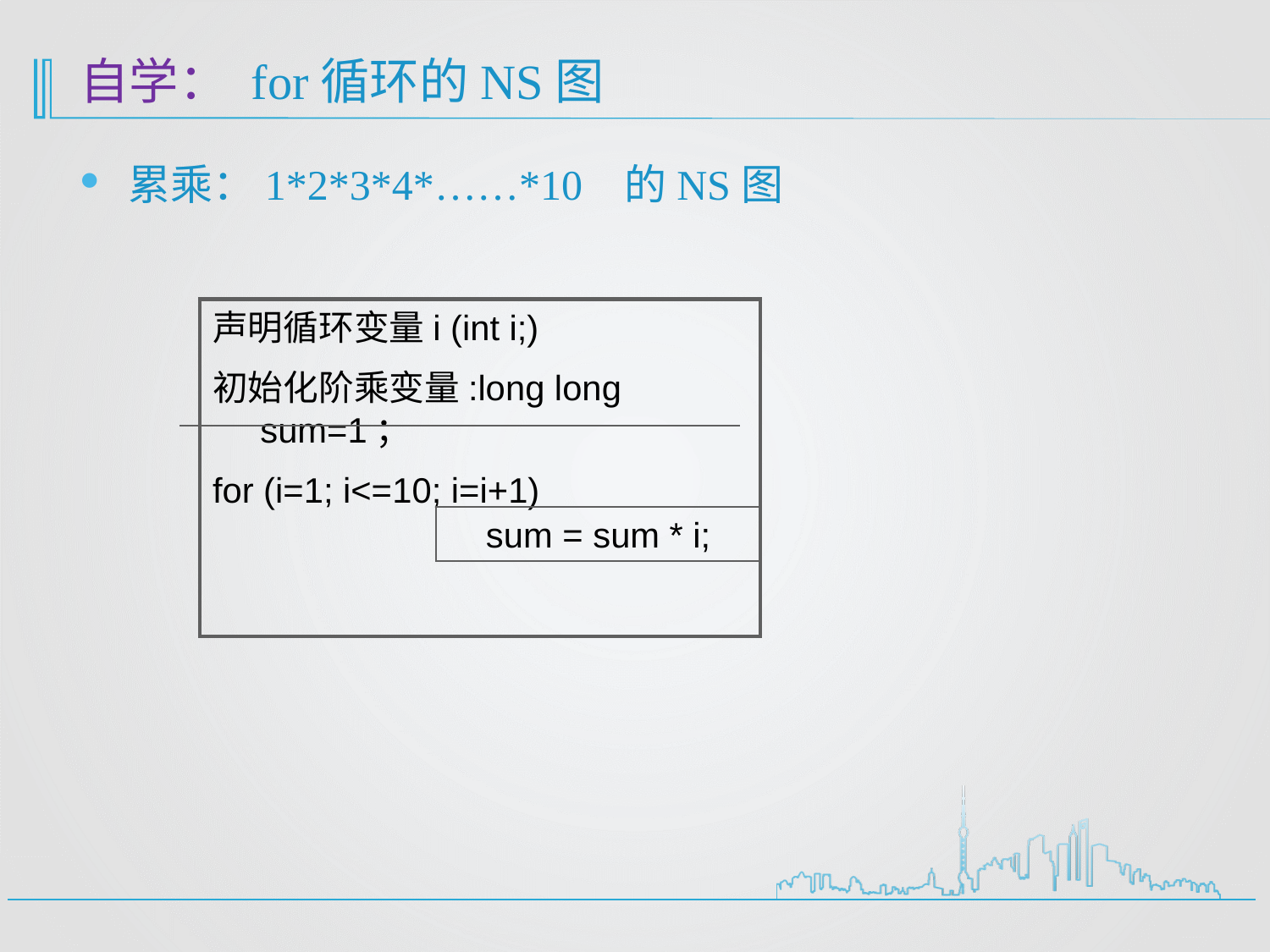

# 自学： for循环的NS图
累乘：1*2*3*4*……*10   的NS图

声明循环变量i (int i;)
初始化阶乘变量:long long sum=1；
for (i=1; i<=10; i=i+1)

sum = sum * i;